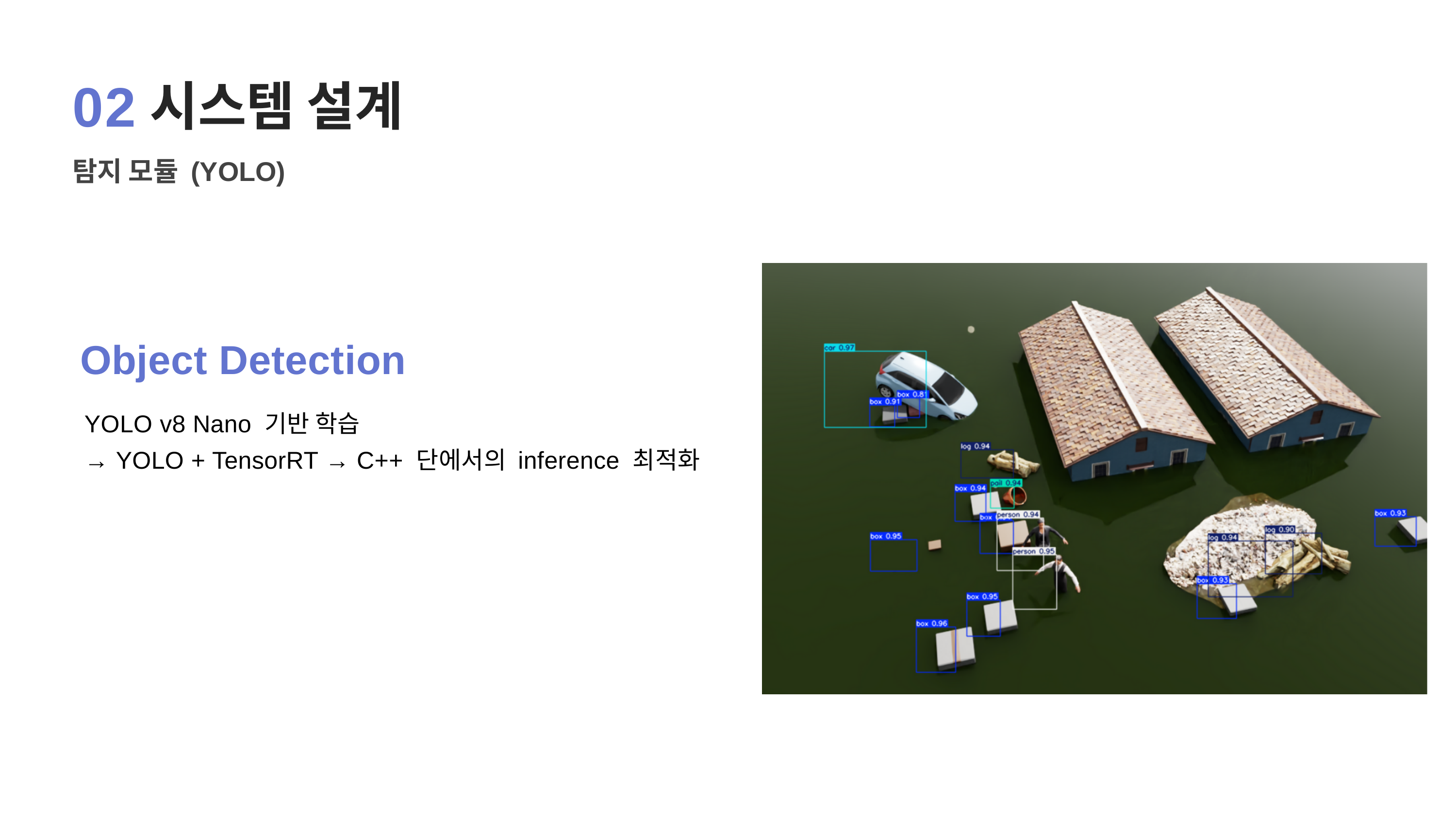

02
시스템 설계
탐지 모듈 (YOLO)

Object Detection
YOLO v8 Nano 기반 학습
→ YOLO + TensorRT → C++ 단에서의 inference 최적화